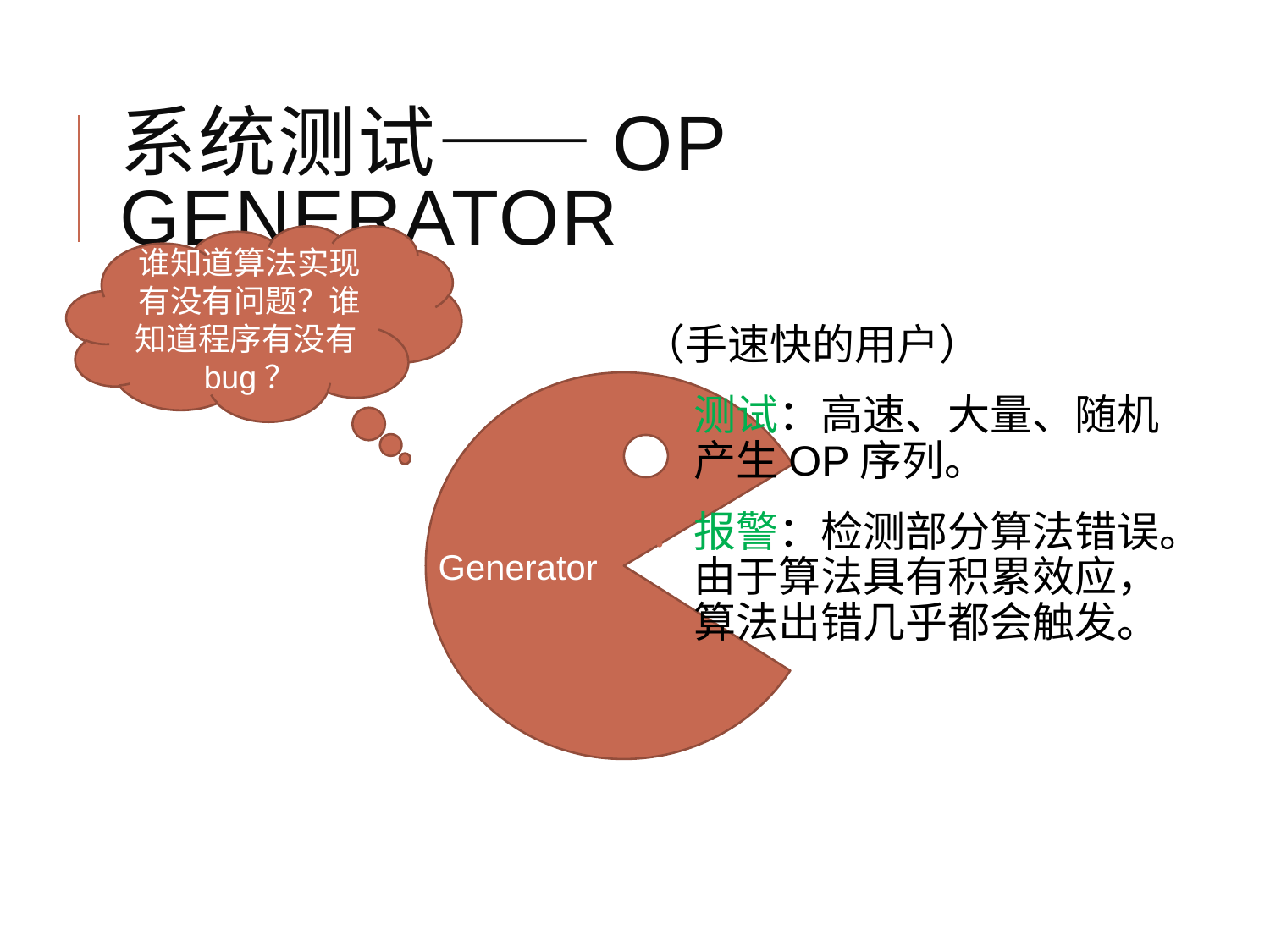

# 系统测试——OP Generator
谁知道算法实现有没有问题？谁知道程序有没有bug？
（手速快的用户）
测试：高速、大量、随机产生OP序列。
报警：检测部分算法错误。由于算法具有积累效应，算法出错几乎都会触发。
Generator